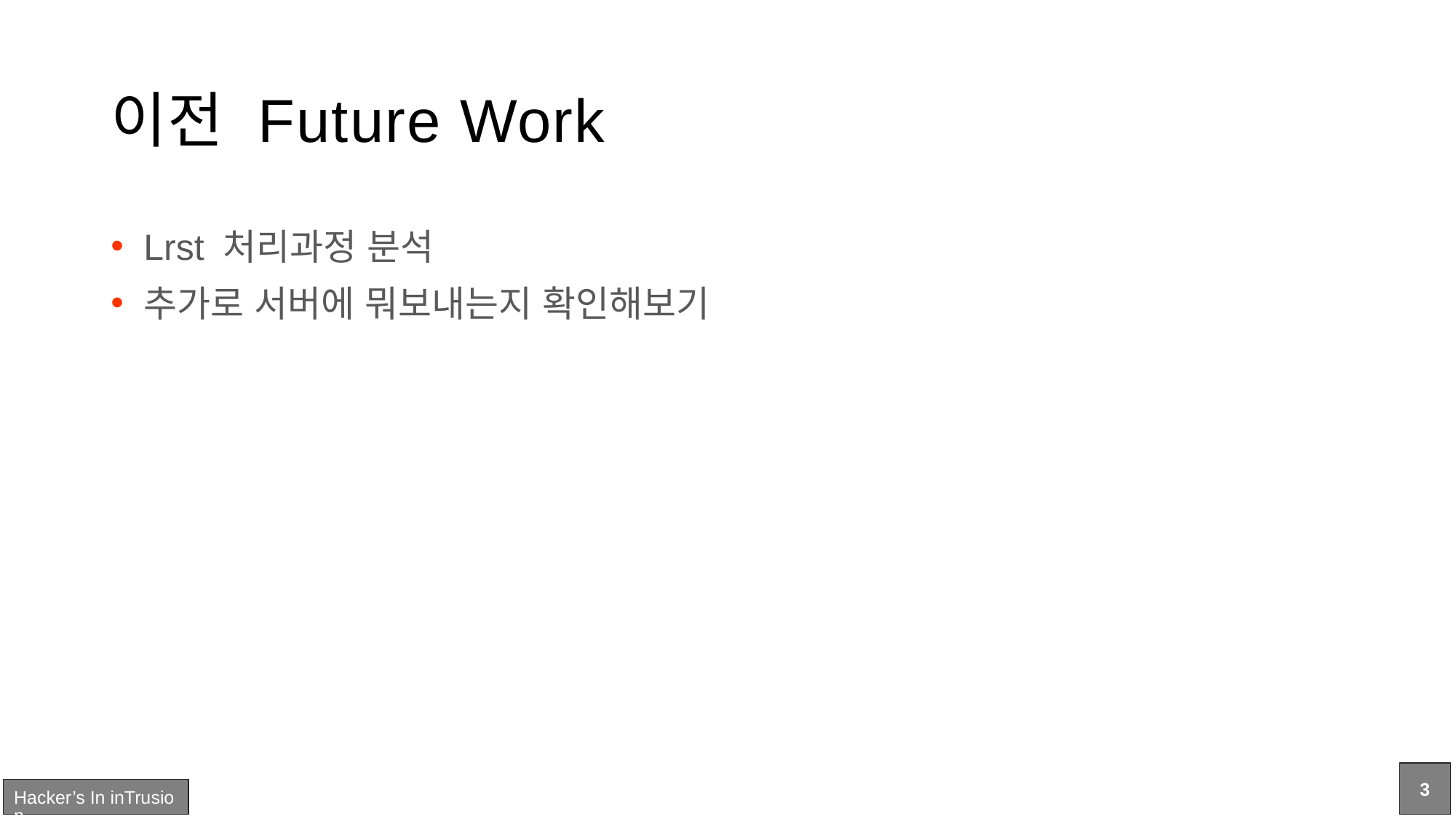

# 이전 Future Work
Lrst 처리과정 분석
추가로 서버에 뭐보내는지 확인해보기
3
Hacker’s In inTrusion